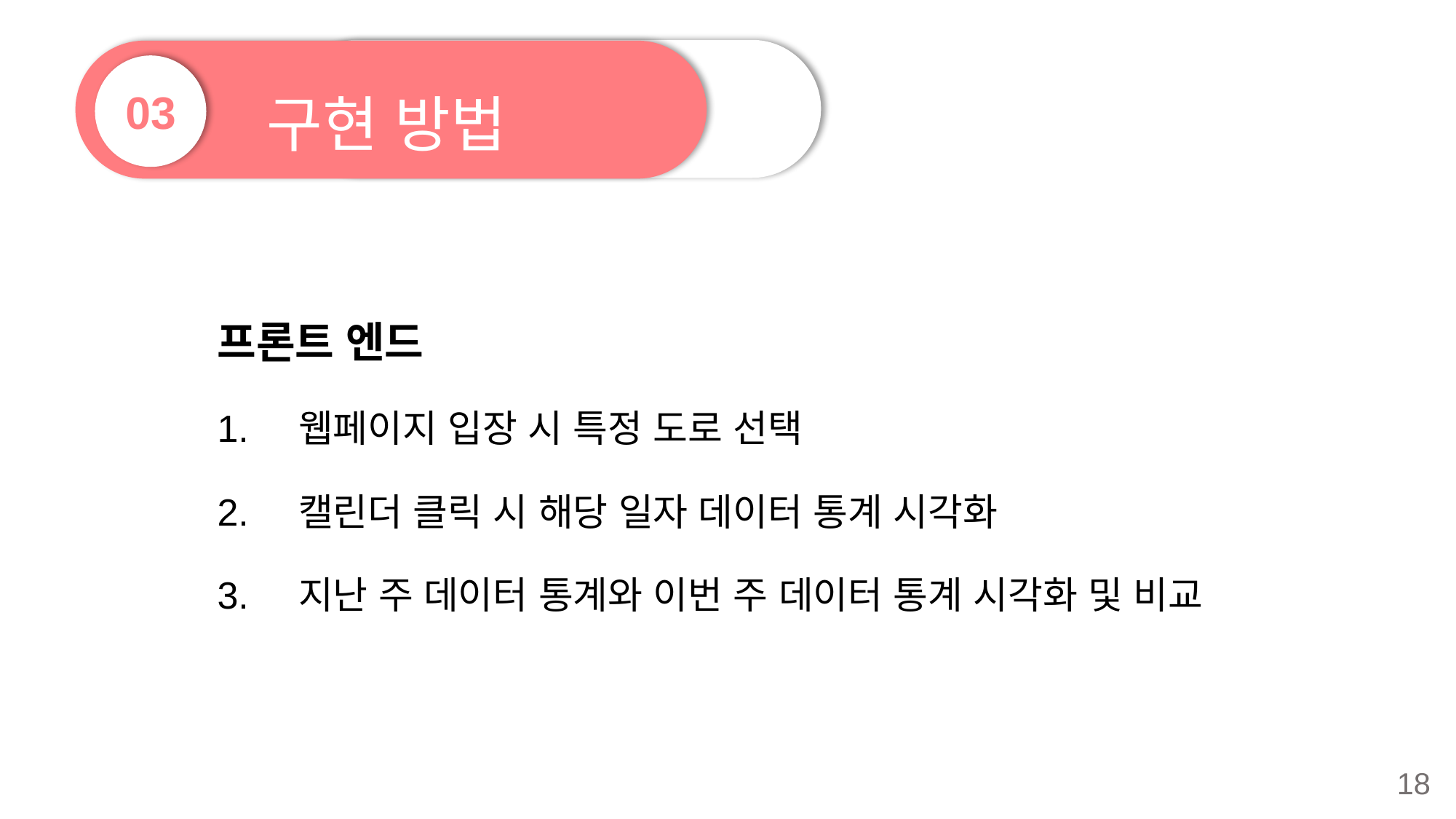

구현 방법
구현 방법
03
프론트 엔드
 웹페이지 입장 시 특정 도로 선택
 캘린더 클릭 시 해당 일자 데이터 통계 시각화
 지난 주 데이터 통계와 이번 주 데이터 통계 시각화 및 비교
18